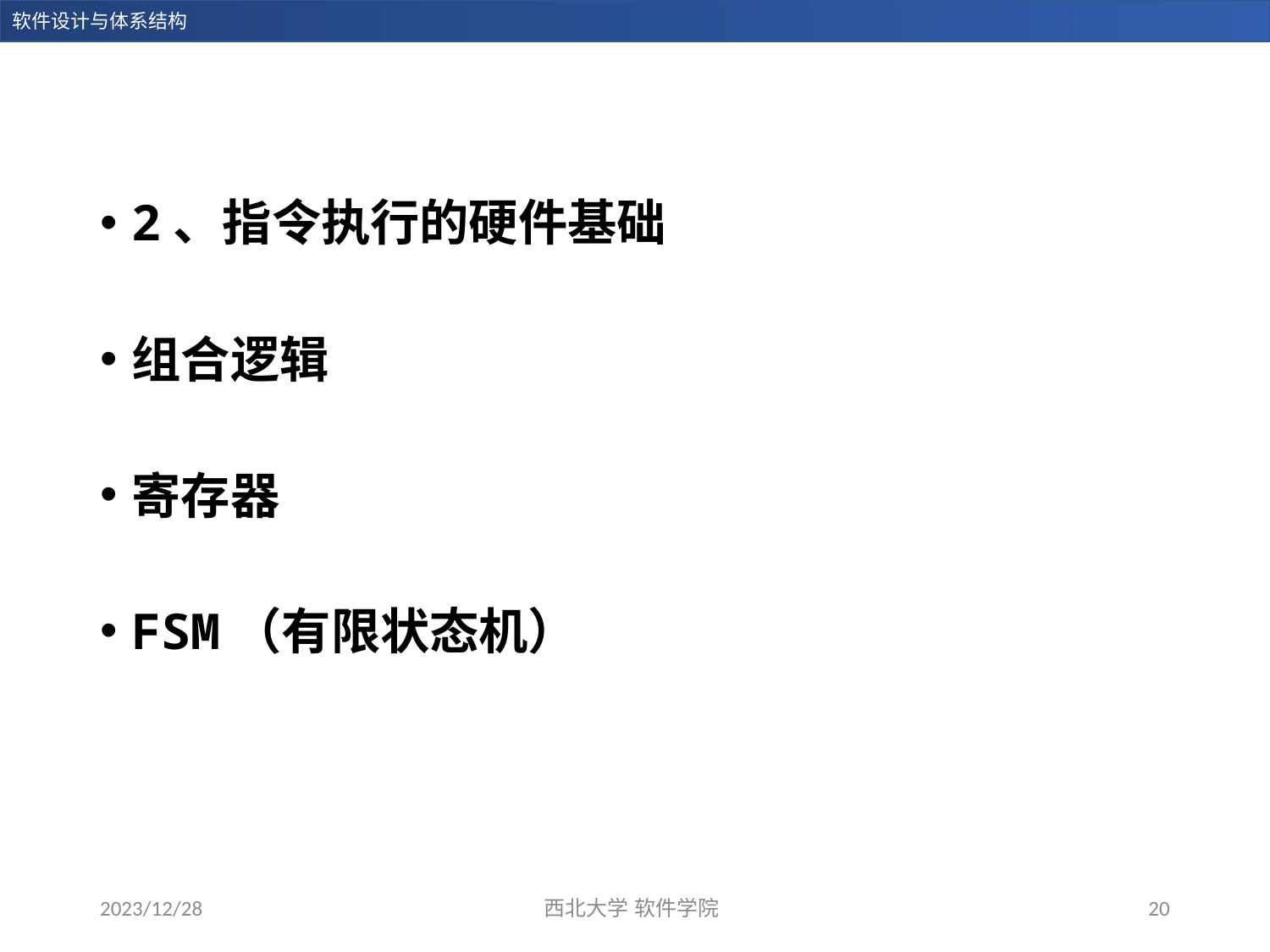

2、指令执行的硬件基础
组合逻辑
寄存器
FSM（有限状态机）

2023/12/28
西北大学 软件学院
20